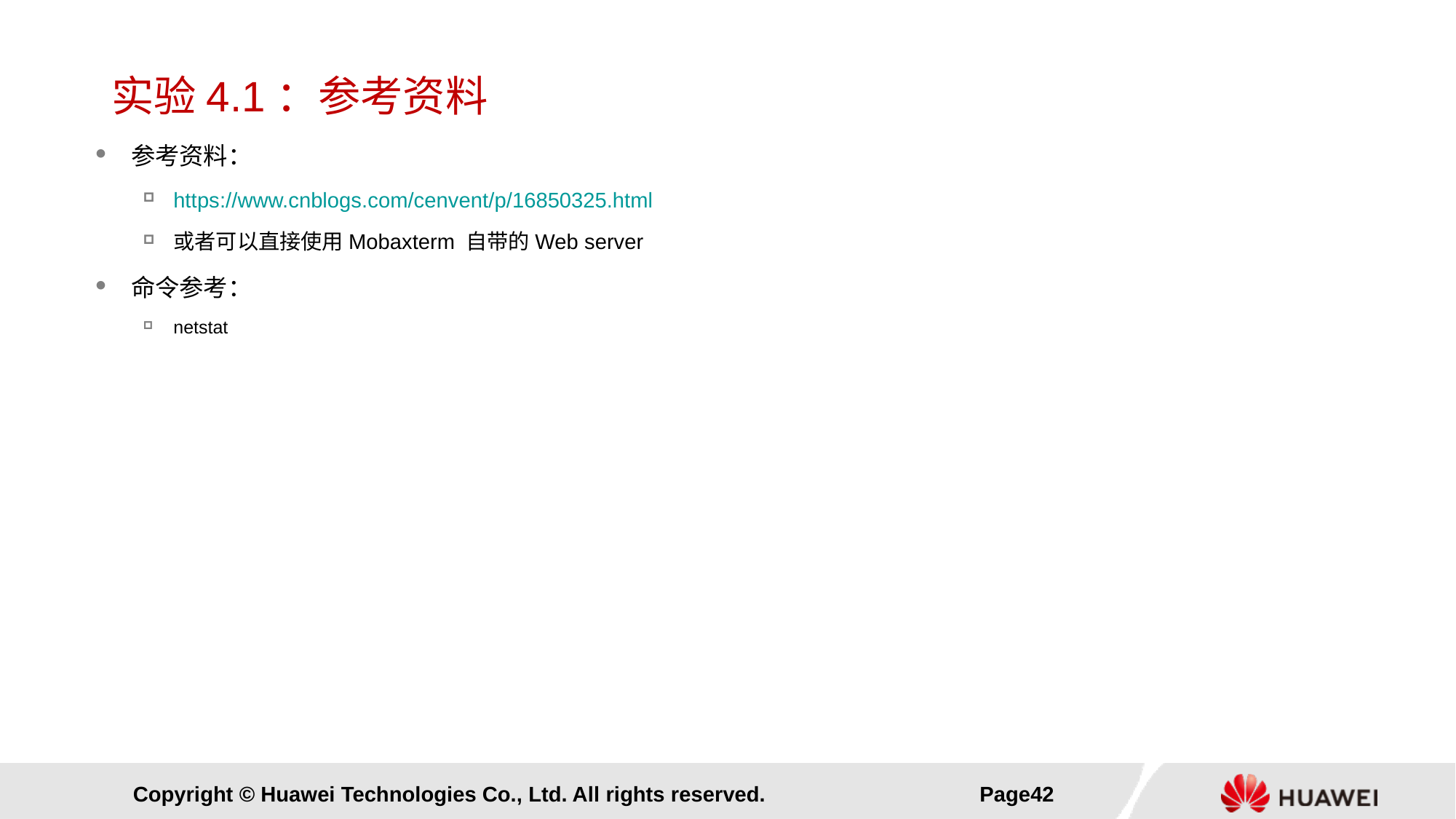

# 实验4.1：参考资料
参考资料：
https://www.cnblogs.com/cenvent/p/16850325.html
或者可以直接使用Mobaxterm 自带的Web server
命令参考：
netstat
Page42